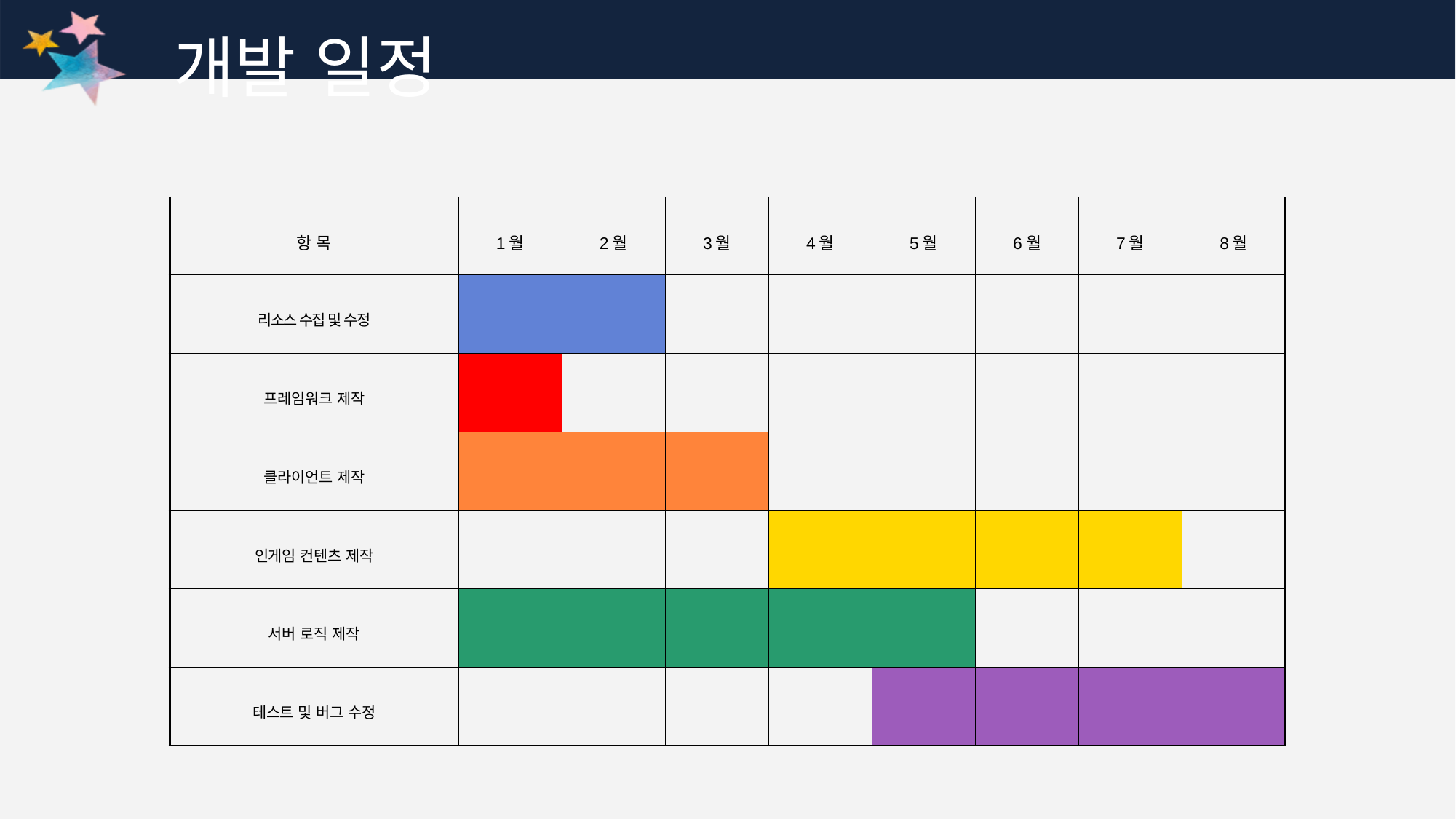

개발 일정
| 항 목 | 1월 | 2월 | 3월 | 4월 | 5월 | 6월 | 7월 | 8월 |
| --- | --- | --- | --- | --- | --- | --- | --- | --- |
| 리소스 수집 및 수정 |  |  |  |  |  |  |  |  |
| 프레임워크 제작 |  |  |  |  |  |  |  |  |
| 클라이언트 제작 |  |  |  |  |  |  |  |  |
| 인게임 컨텐츠 제작 |  |  |  |  |  |  |  |  |
| 서버 로직 제작 |  |  |  |  |  |  |  |  |
| 테스트 및 버그 수정 |  |  |  |  |  |  |  |  |